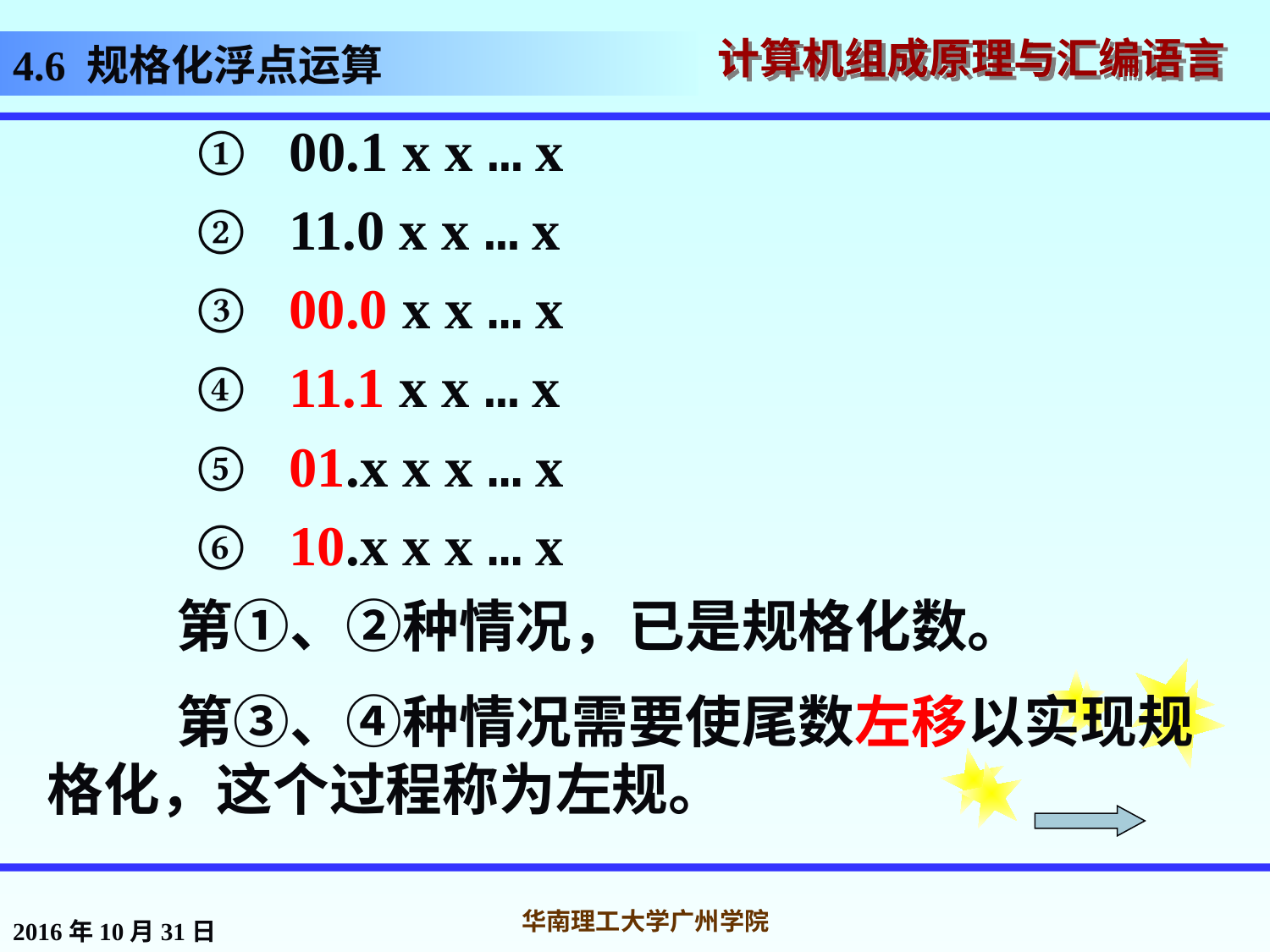

# 4.6 规格化浮点运算
          ①   00.1 x x … x
          ②   11.0 x x … x
          ③   00.0 x x … x
          ④   11.1 x x … x
          ⑤   01.x x x … x
          ⑥   10.x x x … x
         第①、②种情况，已是规格化数。
         第③、④种情况需要使尾数左移以实现规格化，这个过程称为左规。

2016年10月31日
华南理工大学广州学院